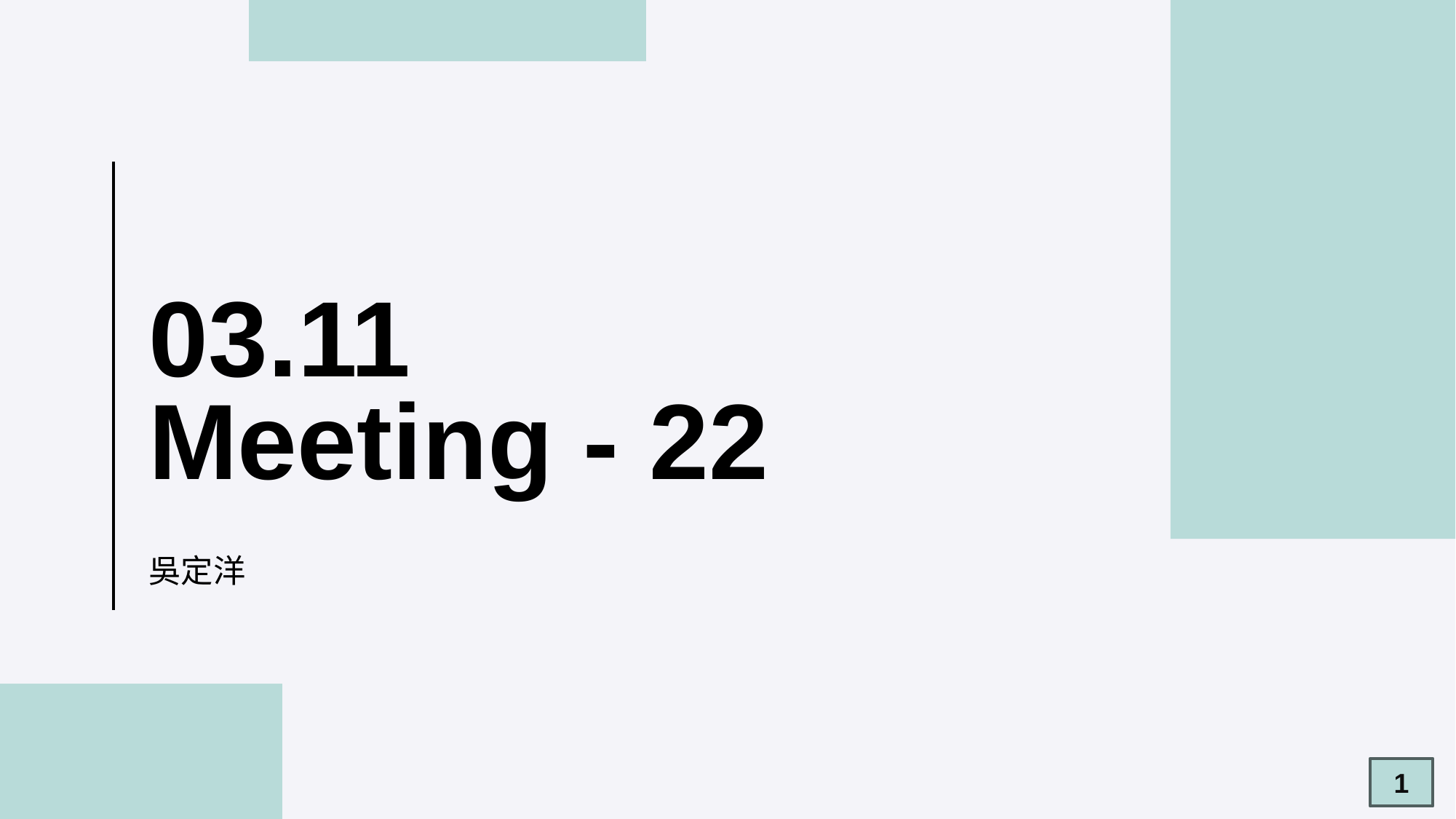

# 03.11 Meeting - 22
吳定洋

1